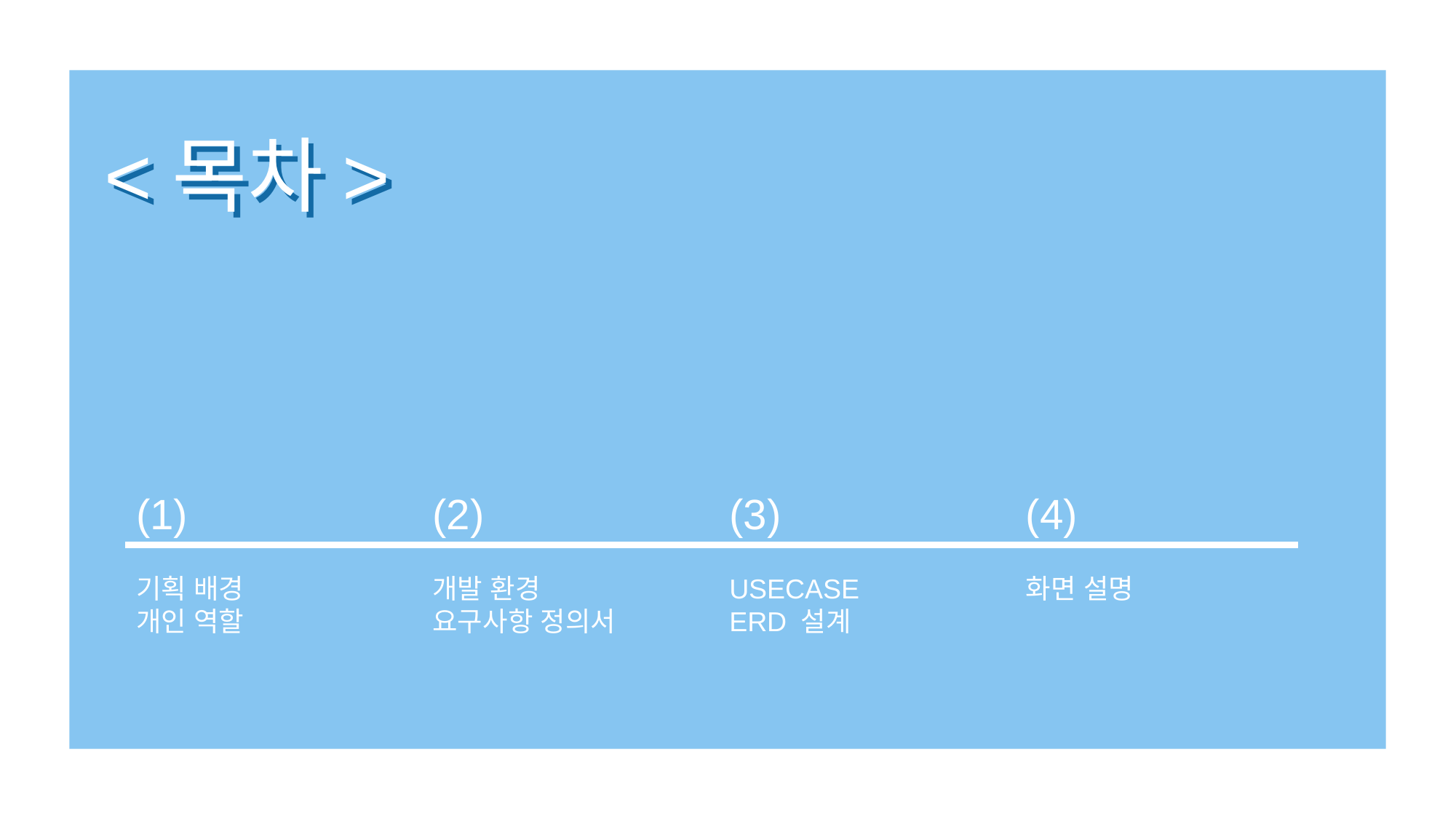

<목차>
<목차>
(1)

기획 배경
개인 역할

(2)

개발 환경
요구사항 정의서
(3)

USECASE
ERD 설계
(4)

화면 설명